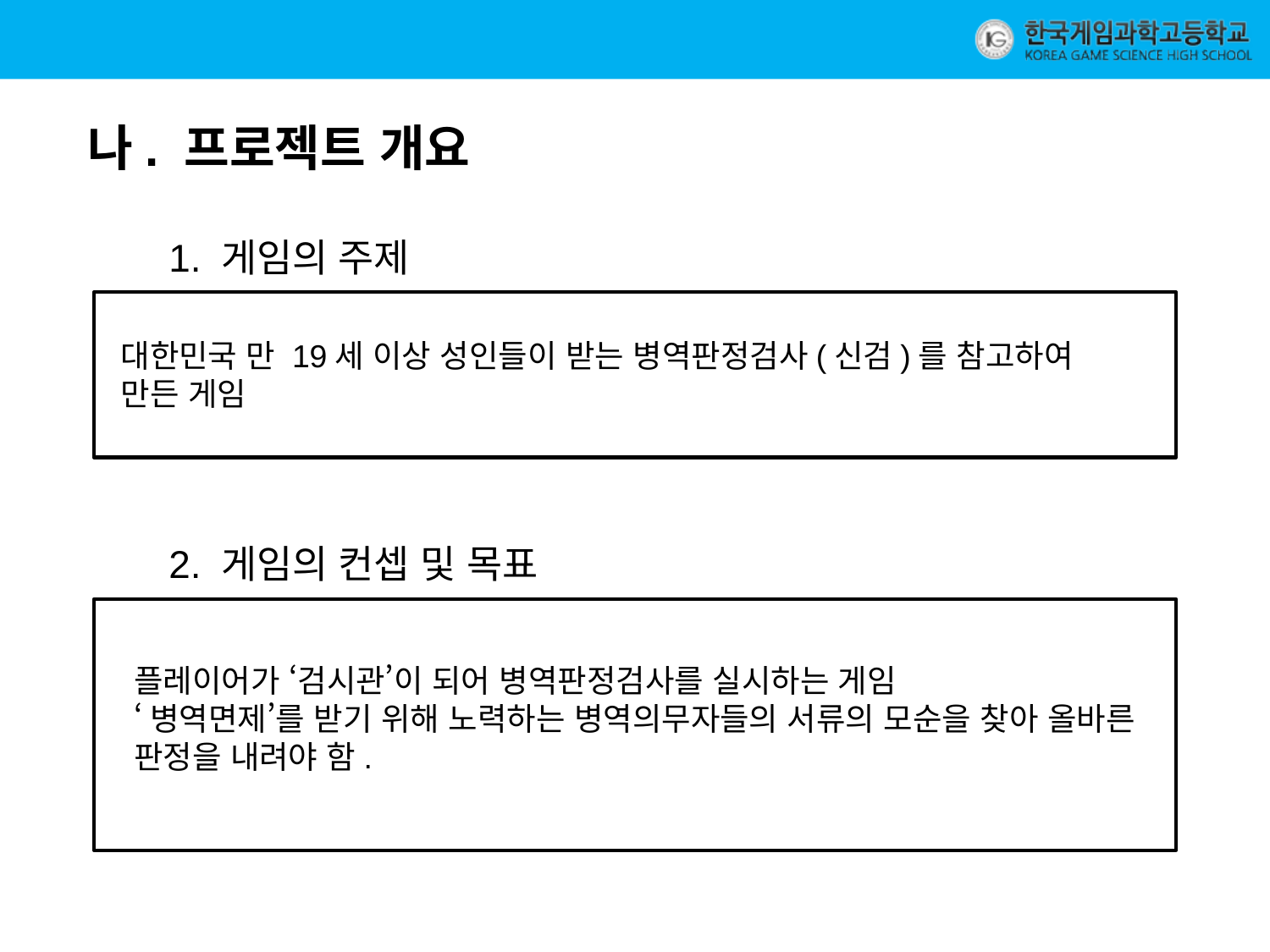

나. 프로젝트 개요
1. 게임의 주제

대한민국 만 19세 이상 성인들이 받는 병역판정검사(신검)를 참고하여
만든 게임
2. 게임의 컨셉 및 목표

플레이어가 ‘검시관’이 되어 병역판정검사를 실시하는 게임
‘병역면제’를 받기 위해 노력하는 병역의무자들의 서류의 모순을 찾아 올바른 판정을 내려야 함.